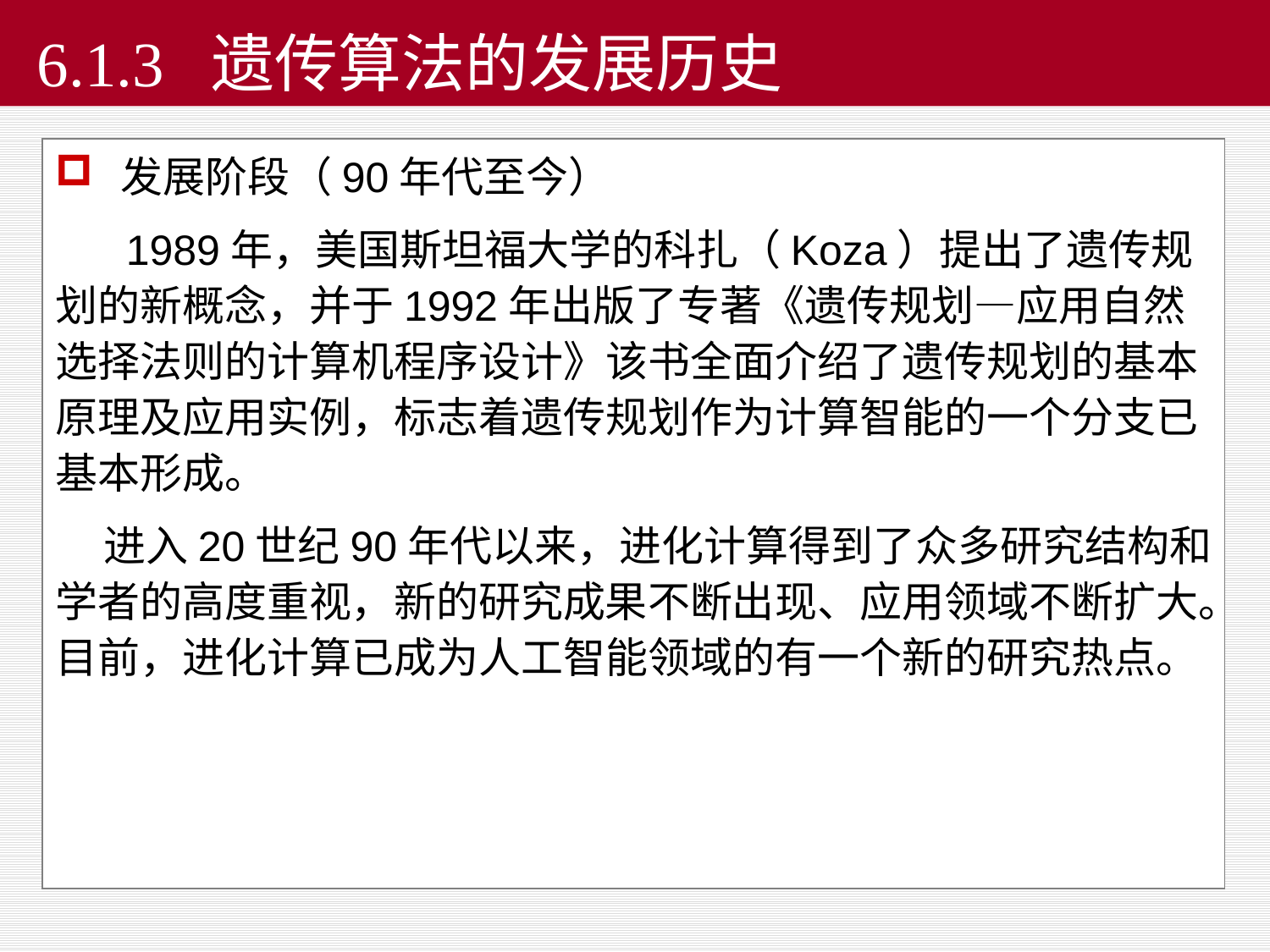

# 6.1.3  遗传算法的发展历史
发展阶段（90年代至今）
      1989年，美国斯坦福大学的科扎（Koza）提出了遗传规划的新概念，并于1992年出版了专著《遗传规划—应用自然选择法则的计算机程序设计》该书全面介绍了遗传规划的基本原理及应用实例，标志着遗传规划作为计算智能的一个分支已基本形成。
    进入20世纪90年代以来，进化计算得到了众多研究结构和学者的高度重视，新的研究成果不断出现、应用领域不断扩大。目前，进化计算已成为人工智能领域的有一个新的研究热点。
20